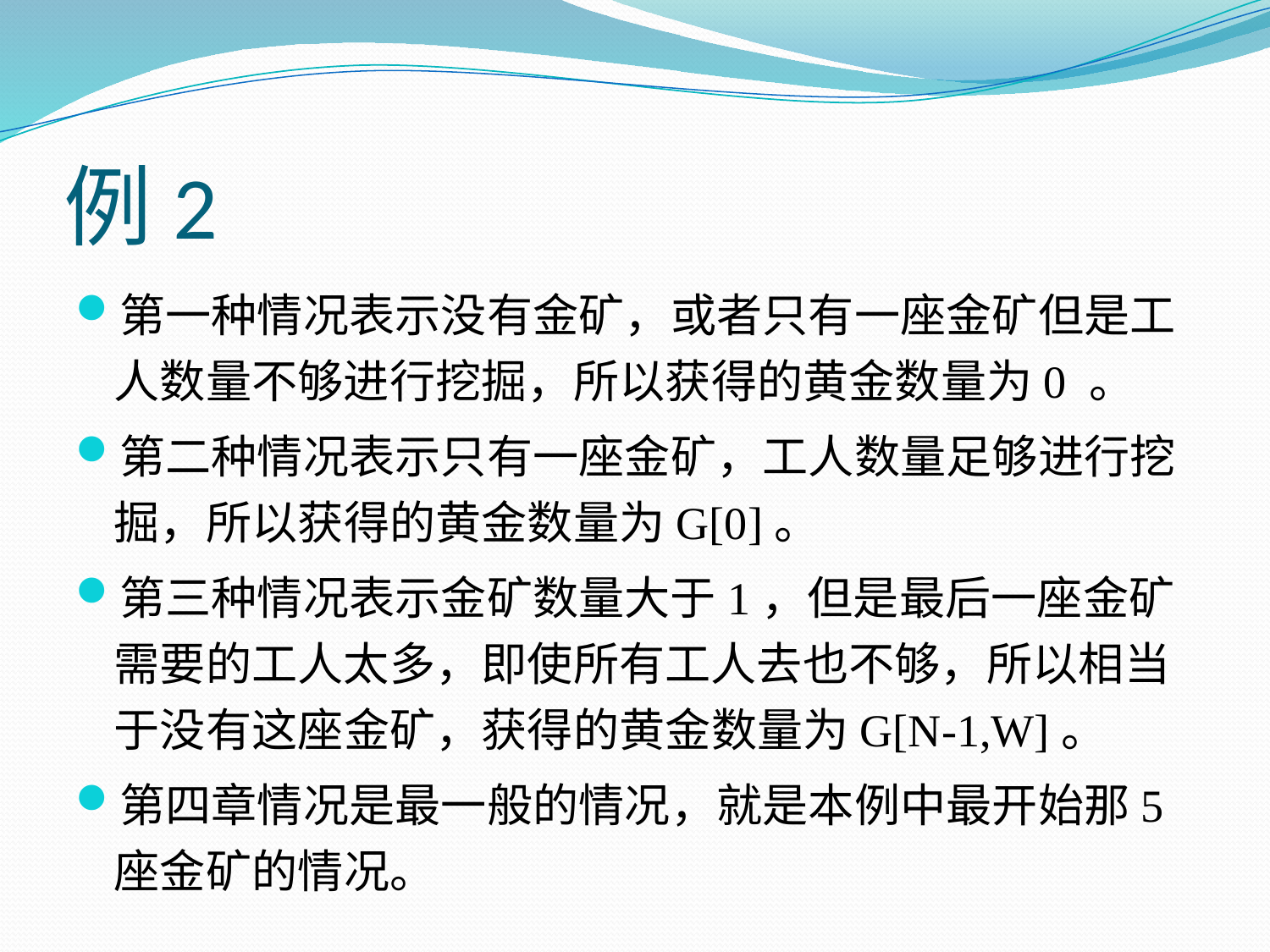

# 例2
第一种情况表示没有金矿，或者只有一座金矿但是工人数量不够进行挖掘，所以获得的黄金数量为0 。
第二种情况表示只有一座金矿，工人数量足够进行挖掘，所以获得的黄金数量为G[0]。
第三种情况表示金矿数量大于1，但是最后一座金矿需要的工人太多，即使所有工人去也不够，所以相当于没有这座金矿，获得的黄金数量为G[N-1,W]。
第四章情况是最一般的情况，就是本例中最开始那5座金矿的情况。